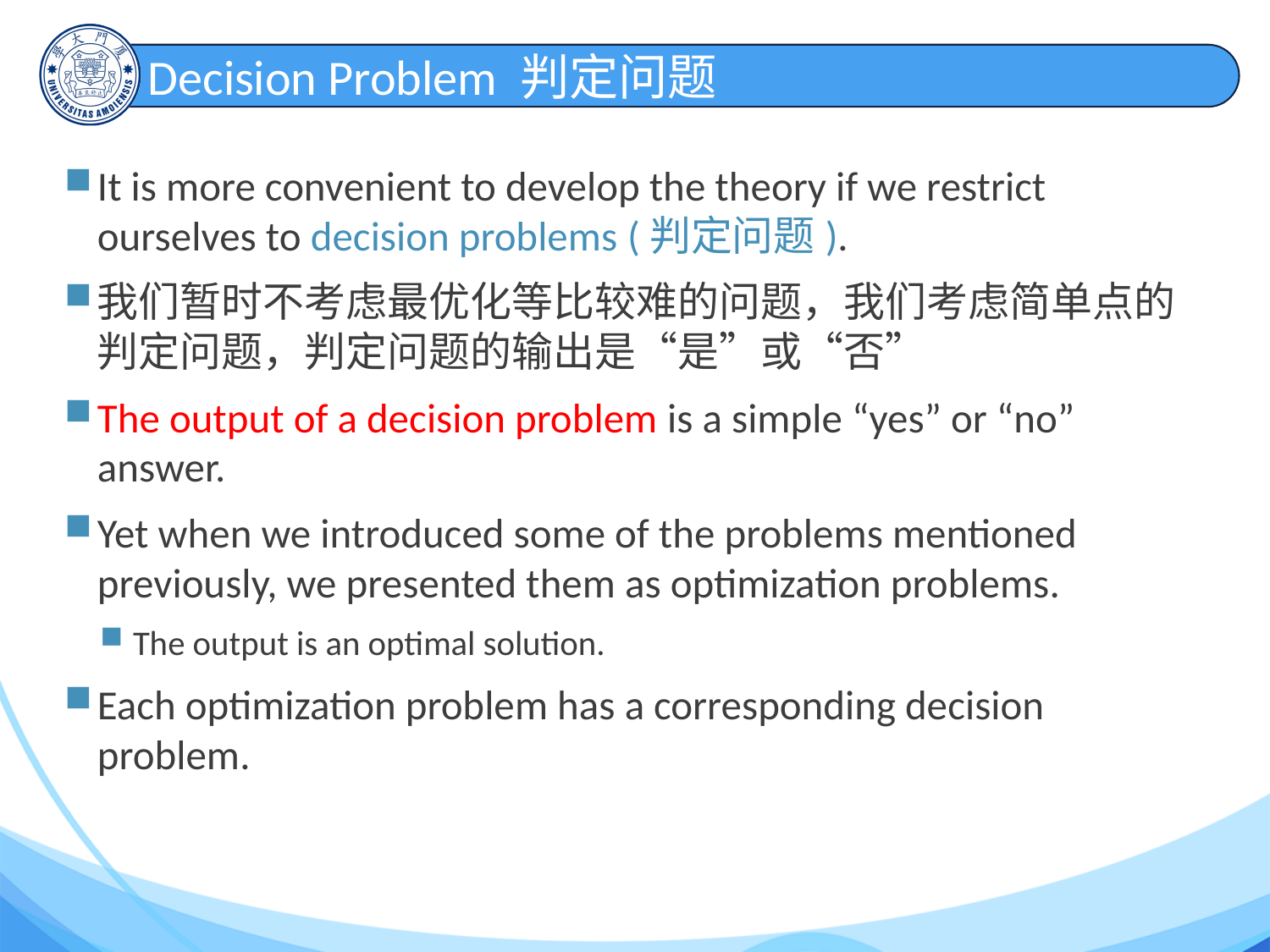

# Decision Problem 判定问题
It is more convenient to develop the theory if we restrict ourselves to decision problems (判定问题).
我们暂时不考虑最优化等比较难的问题，我们考虑简单点的判定问题，判定问题的输出是“是”或“否”
The output of a decision problem is a simple “yes” or “no” answer.
Yet when we introduced some of the problems mentioned previously, we presented them as optimization problems.
The output is an optimal solution.
Each optimization problem has a corresponding decision problem.
15